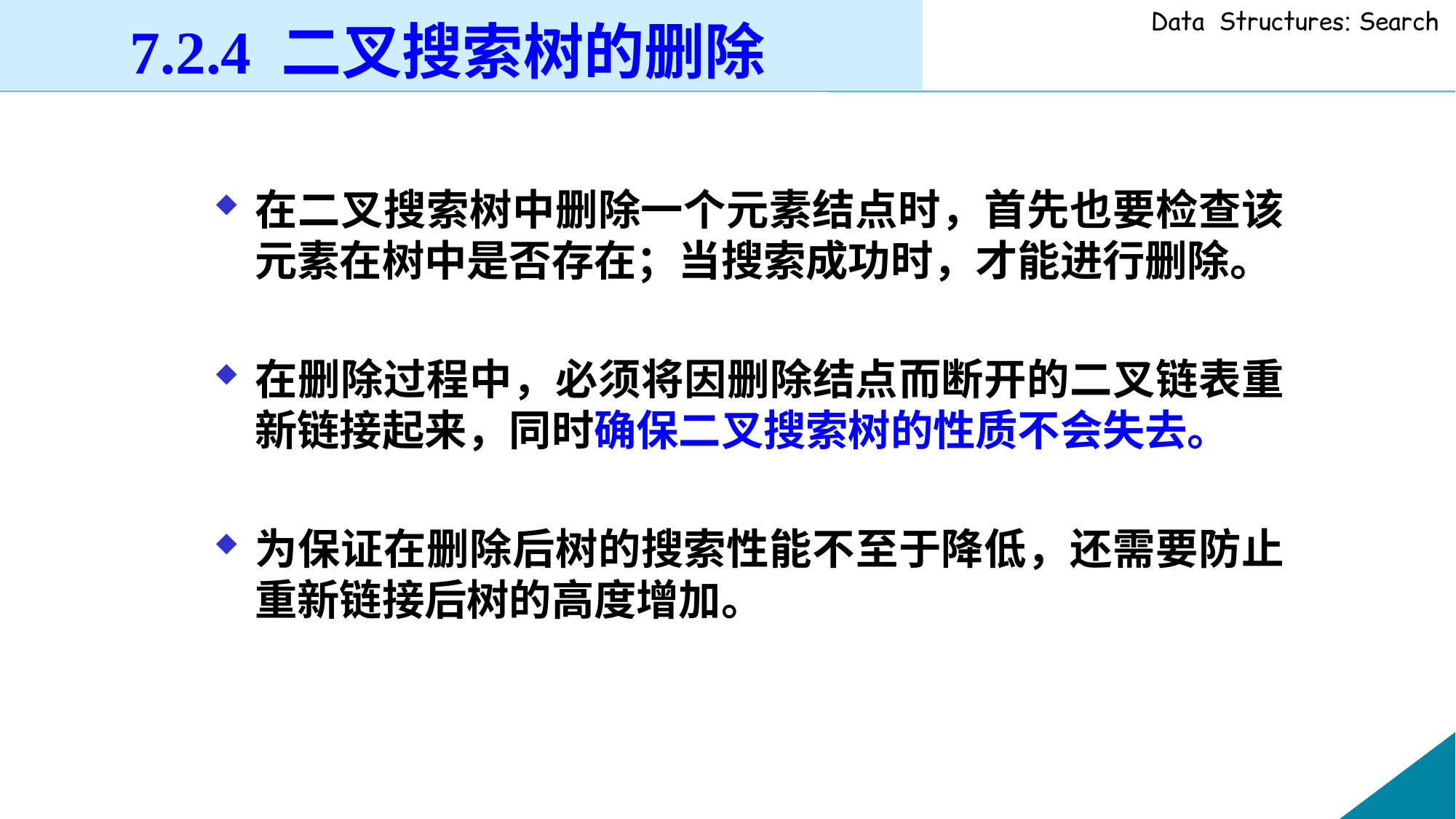

7.2.4 二叉搜索树的删除
在二叉搜索树中删除一个元素结点时，首先也要检查该元素在树中是否存在；当搜索成功时，才能进行删除。

在删除过程中，必须将因删除结点而断开的二叉链表重新链接起来，同时确保二叉搜索树的性质不会失去。

为保证在删除后树的搜索性能不至于降低，还需要防止重新链接后树的高度增加。